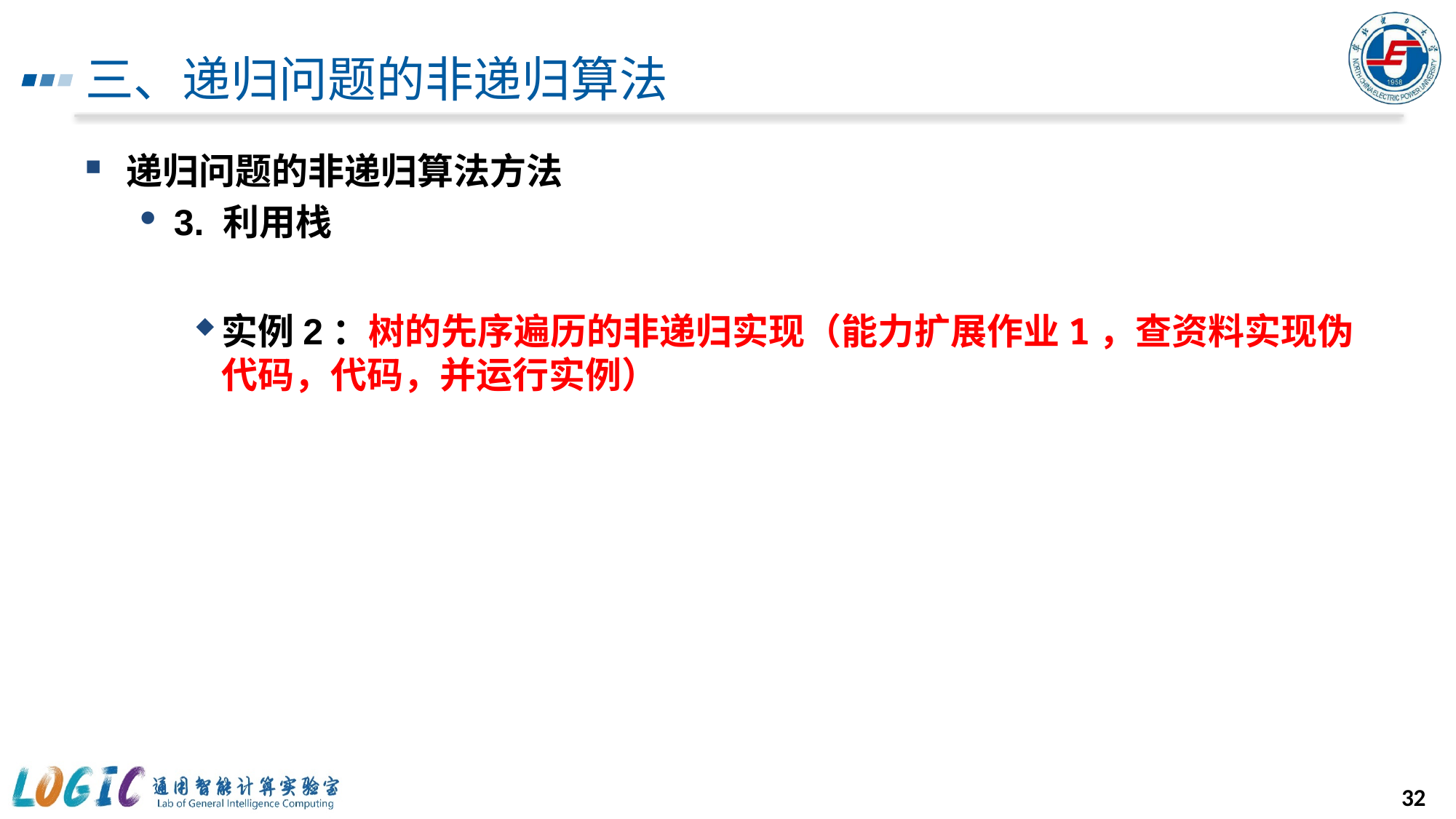

# 三、递归问题的非递归算法
递归问题的非递归算法方法
3. 利用栈

实例2：树的先序遍历的非递归实现（能力扩展作业1，查资料实现伪代码，代码，并运行实例）

32